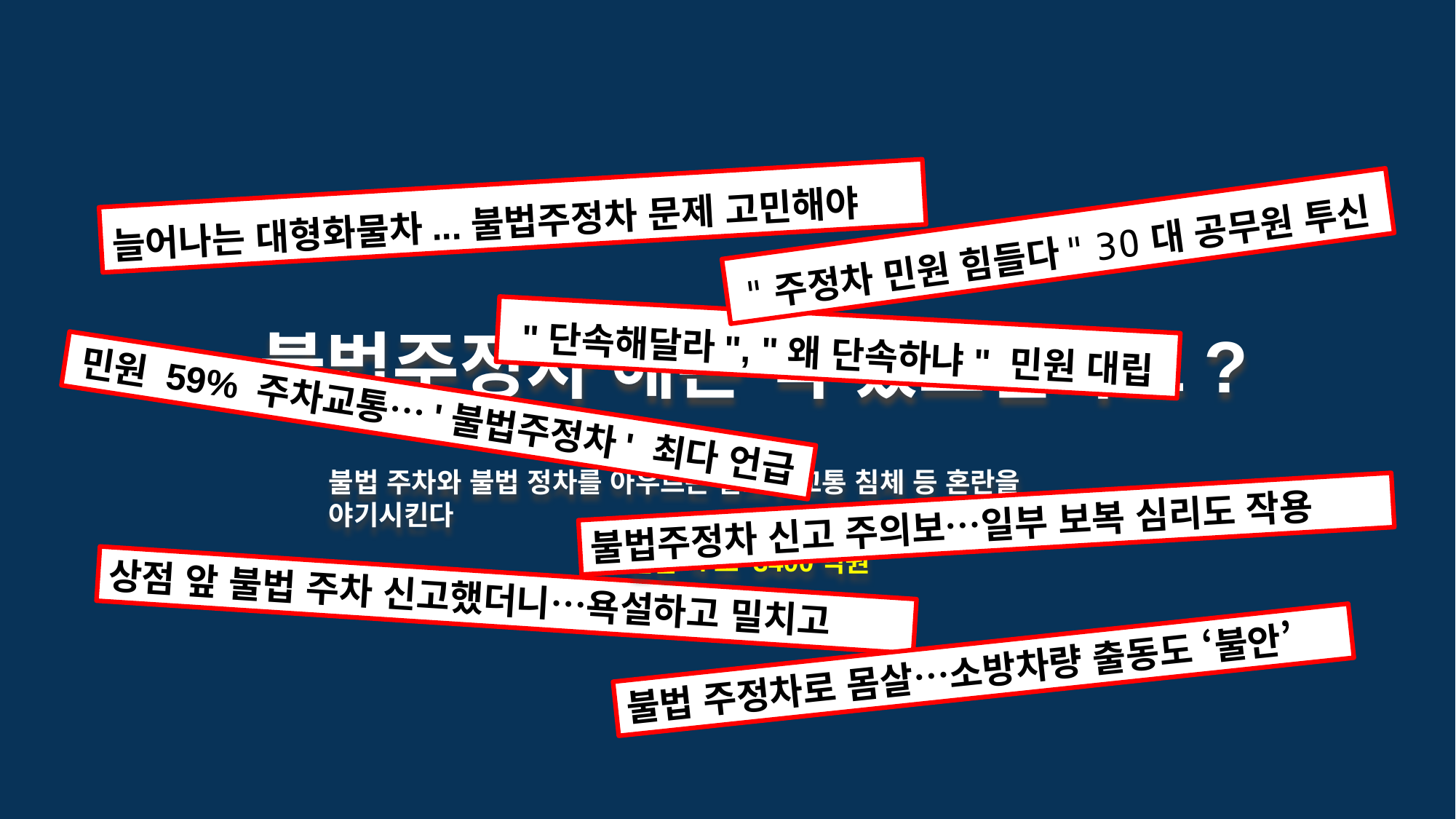

늘어나는 대형화물차...불법주정차 문제 고민해야

"주정차 민원 힘들다" 30대 공무원 투신

"단속해달라", "왜 단속하냐" 민원 대립
불법주정차
해본 적 있으신가요?
민원 59% 주차교통…'불법주정차' 최다 언급
불법 주차와 불법 정차를 아우르는 말로, 교통 침체 등 혼란을 야기시킨다
불법주정차 신고 주의보…일부 보복 심리도 작용
연간 4조 3400억원
상점 앞 불법 주차 신고했더니…욕설하고 밀치고
불법 주정차로 몸살…소방차량 출동도 ‘불안’